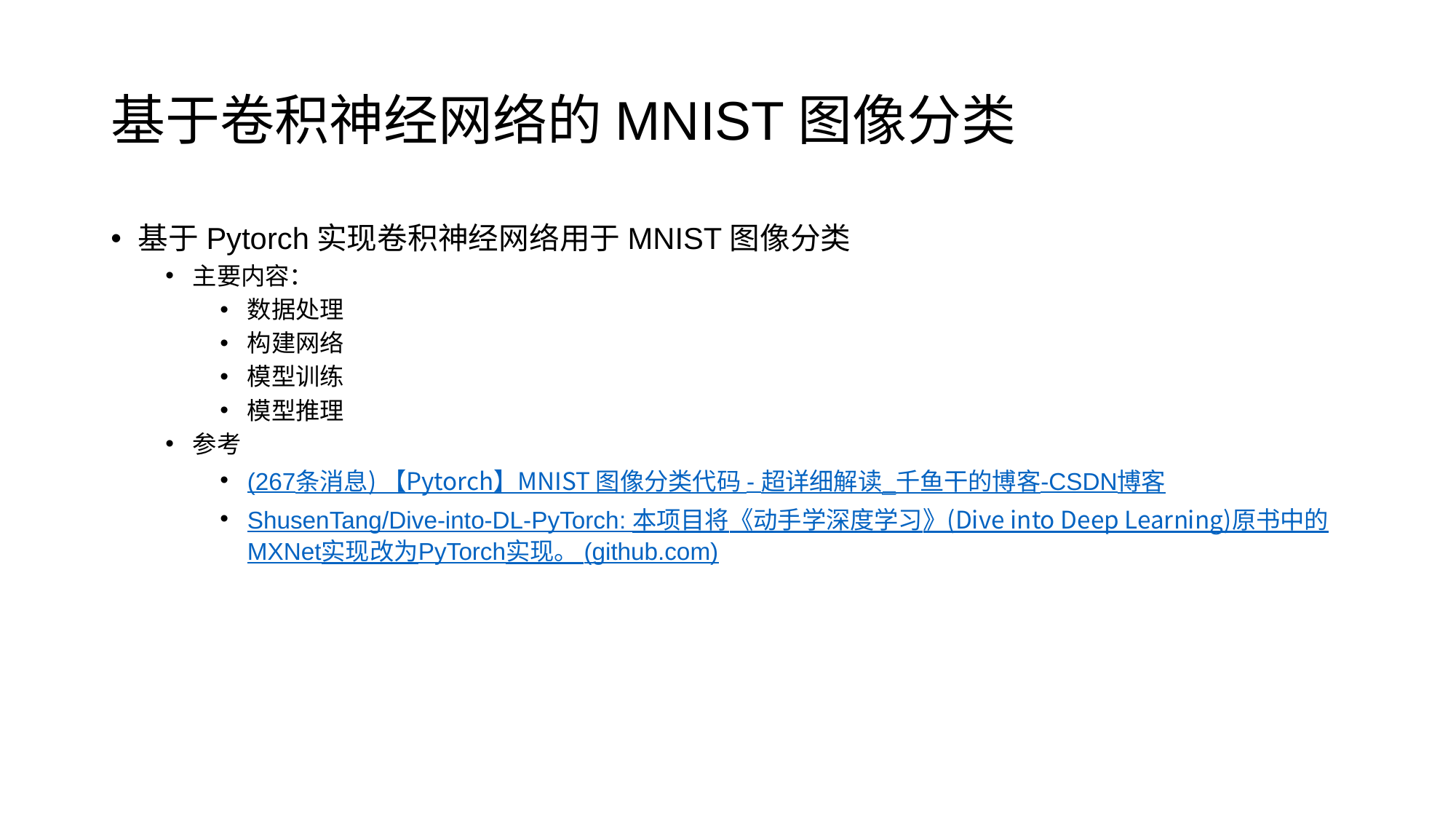

# 基于卷积神经网络的MNIST图像分类
基于Pytorch实现卷积神经网络用于MNIST图像分类
主要内容：
数据处理
构建网络
模型训练
模型推理
参考
(267条消息) 【Pytorch】MNIST 图像分类代码 - 超详细解读_千鱼干的博客-CSDN博客
ShusenTang/Dive-into-DL-PyTorch: 本项目将《动手学深度学习》(Dive into Deep Learning)原书中的MXNet实现改为PyTorch实现。 (github.com)